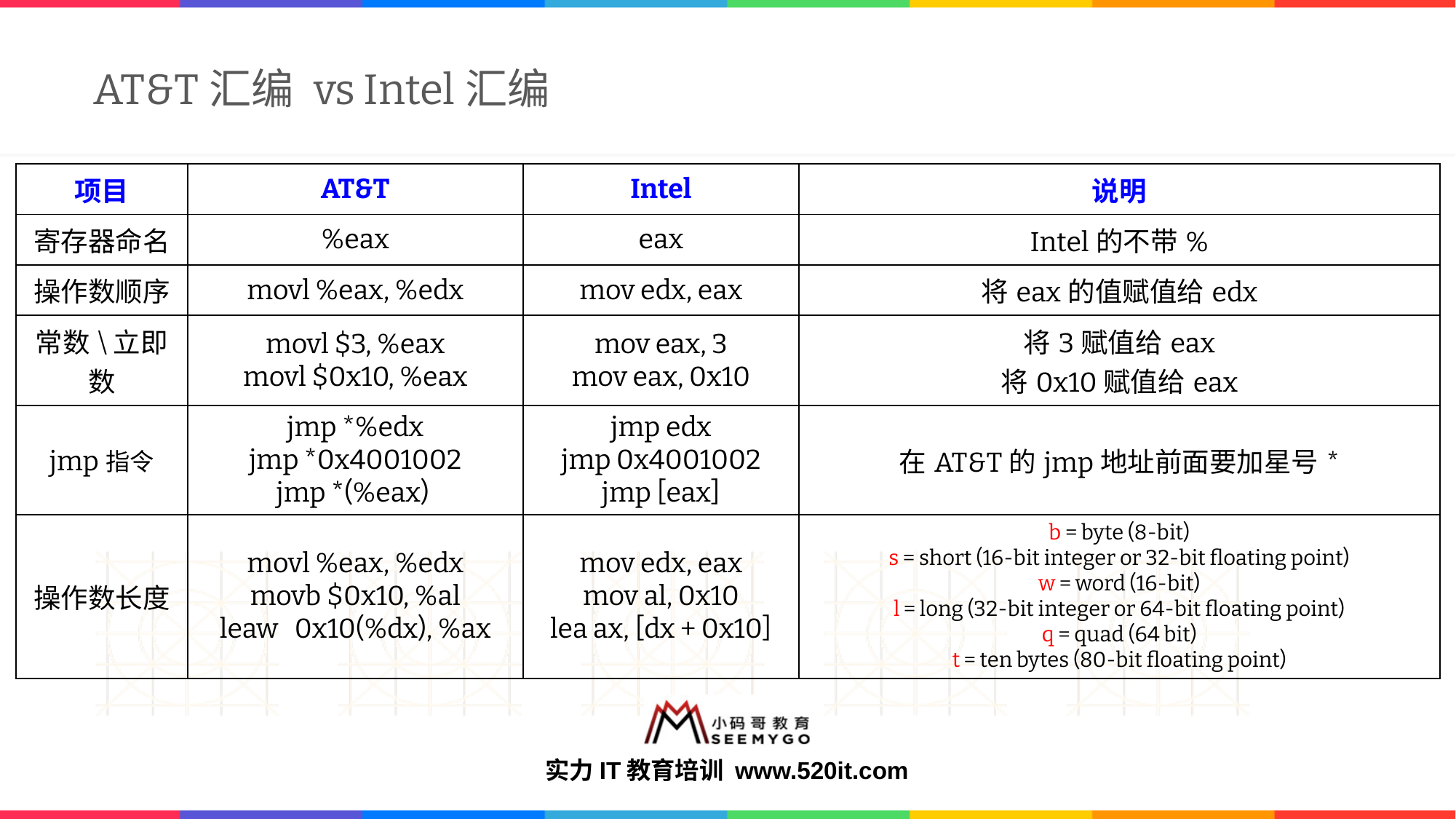

# AT&T汇编 vs Intel汇编

| 项目 | AT&T | Intel | 说明 |
| --- | --- | --- | --- |
| 寄存器命名 | %eax | eax | Intel的不带% |
| 操作数顺序 | movl %eax, %edx | mov edx, eax | 将eax的值赋值给edx |
| 常数\立即数 | movl $3, %eax movl $0x10, %eax | mov eax, 3 mov eax, 0x10 | 将3赋值给eax 将0x10赋值给eax |
| jmp指令 | jmp \*%edx jmp \*0x4001002 jmp \*(%eax) | jmp edx jmp 0x4001002 jmp [eax] | 在AT&T的jmp地址前面要加星号\* |
| 操作数长度 | movl %eax, %edx movb $0x10, %al leaw 0x10(%dx), %ax | mov edx, eax mov al, 0x10 lea ax, [dx + 0x10] | b = byte (8-bit) s = short (16-bit integer or 32-bit floating point) w = word (16-bit) l = long (32-bit integer or 64-bit floating point) q = quad (64 bit) t = ten bytes (80-bit floating point) |